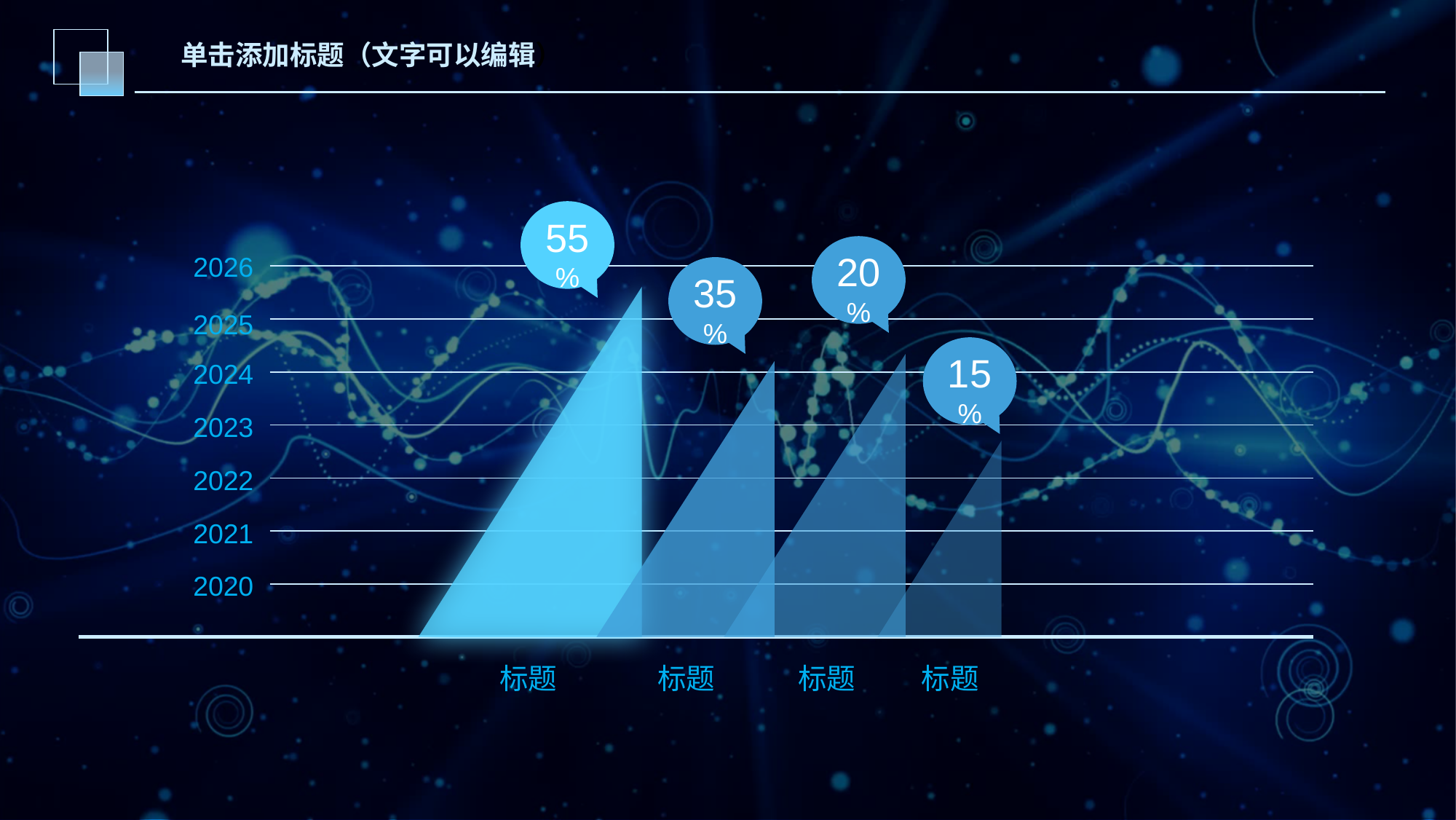

单击添加标题（文字可以编辑）

55%
20%
2026
35%

2025
15%
2024

2023

2022
2021
2020
标题
标题
标题
标题